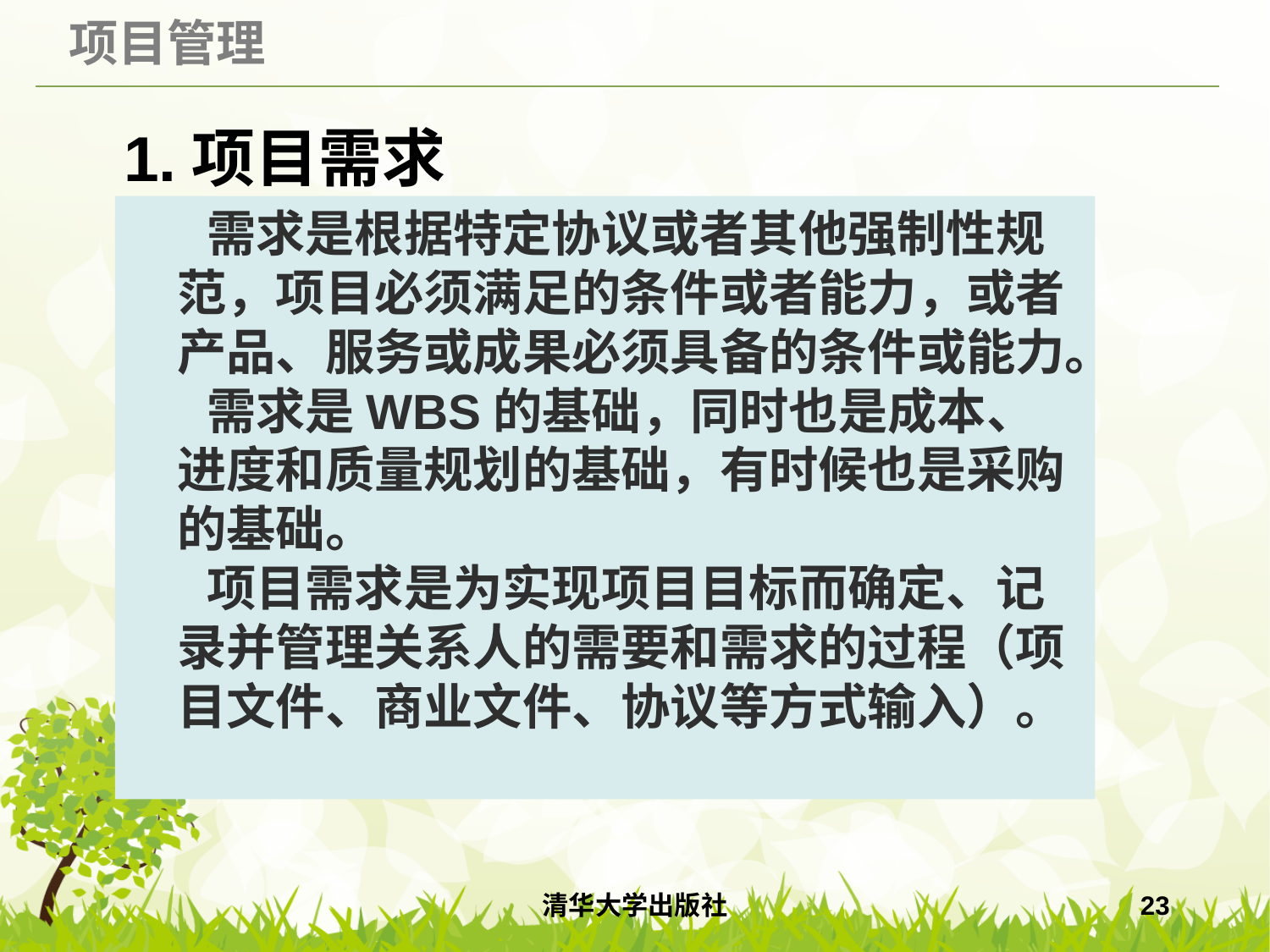

# 1.项目需求
      需求是根据特定协议或者其他强制性规范，项目必须满足的条件或者能力，或者产品、服务或成果必须具备的条件或能力。
      需求是WBS的基础，同时也是成本、进度和质量规划的基础，有时候也是采购的基础。
      项目需求是为实现项目目标而确定、记录并管理关系人的需要和需求的过程（项目文件、商业文件、协议等方式输入）。

清华大学出版社
23